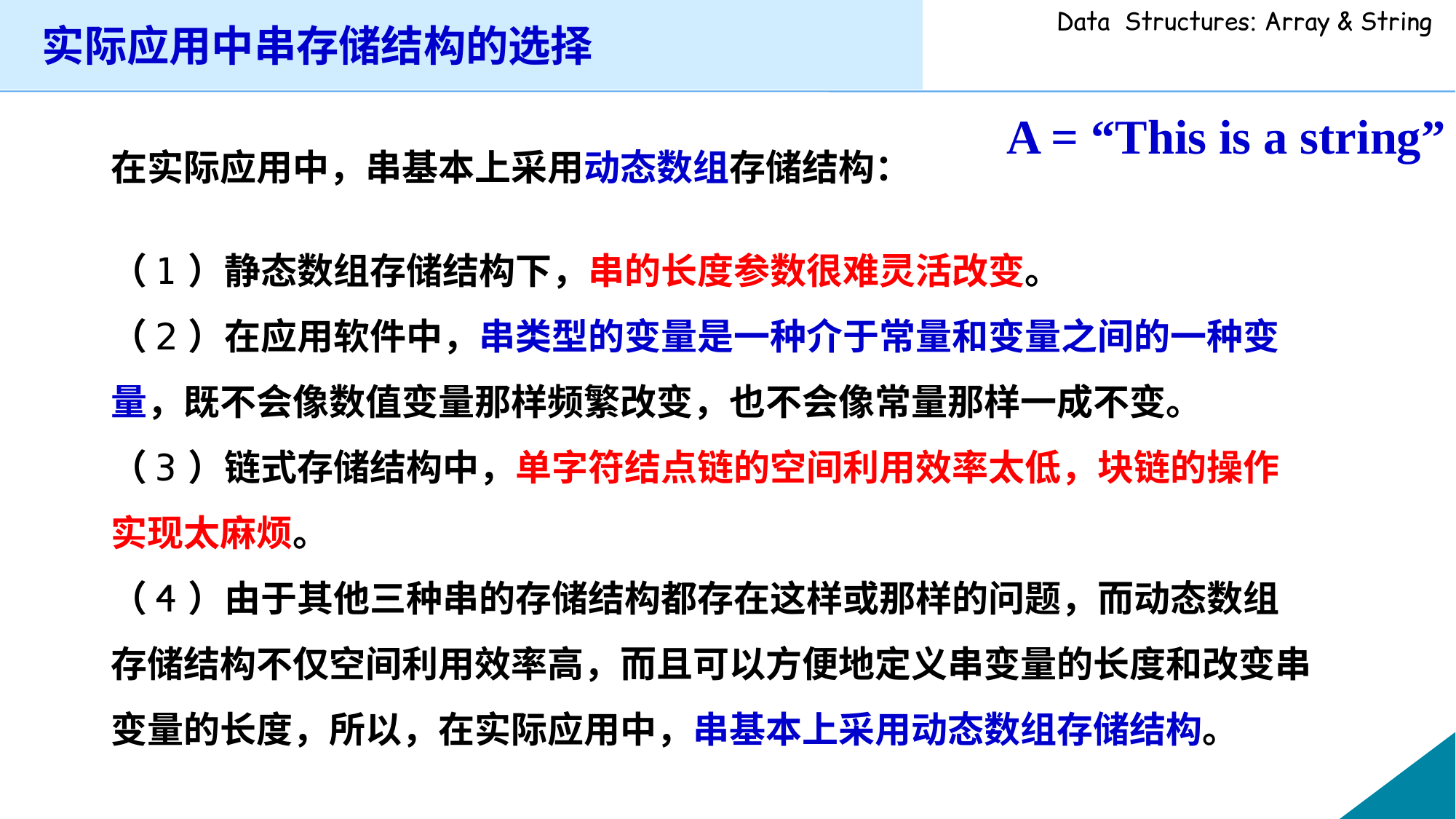

实际应用中串存储结构的选择
A = “This is a string”
在实际应用中，串基本上采用动态数组存储结构：

（1）静态数组存储结构下，串的长度参数很难灵活改变。
（2）在应用软件中，串类型的变量是一种介于常量和变量之间的一种变量，既不会像数值变量那样频繁改变，也不会像常量那样一成不变。
（3）链式存储结构中，单字符结点链的空间利用效率太低，块链的操作实现太麻烦。
（4）由于其他三种串的存储结构都存在这样或那样的问题，而动态数组存储结构不仅空间利用效率高，而且可以方便地定义串变量的长度和改变串变量的长度，所以，在实际应用中，串基本上采用动态数组存储结构。